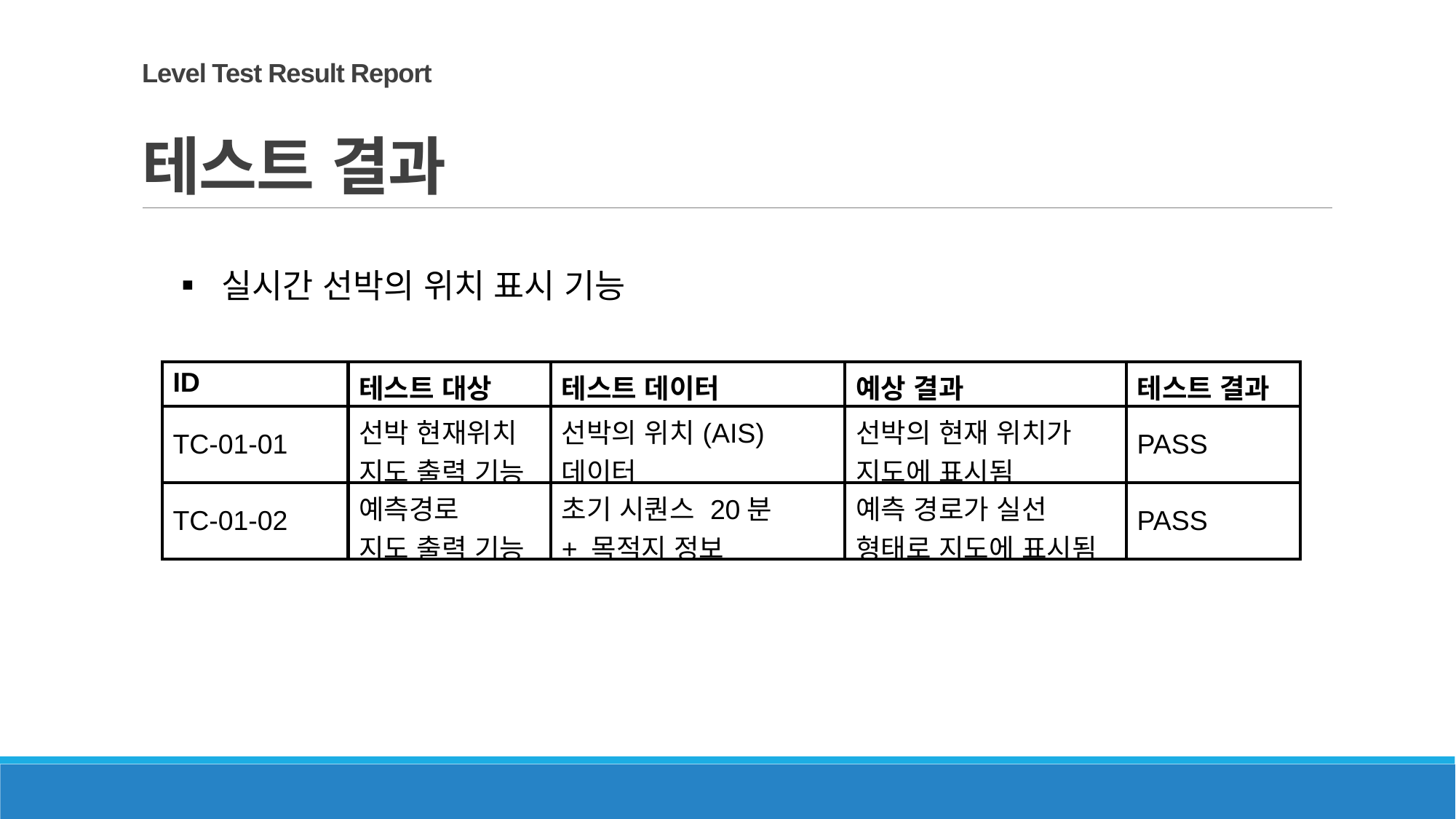

# Level Test Result Report 테스트 결과
▪︎ 실시간 선박의 위치 표시 기능
| ID | 테스트 대상 | 테스트 데이터 | 예상 결과 | 테스트 결과 |
| --- | --- | --- | --- | --- |
| TC-01-01 | 선박 현재위치 지도 출력 기능 | 선박의 위치(AIS) 데이터 | 선박의 현재 위치가 지도에 표시됨 | PASS |
| TC-01-02 | 예측경로 지도 출력 기능 | 초기 시퀀스 20분 + 목적지 정보 | 예측 경로가 실선 형태로 지도에 표시됨 | PASS |